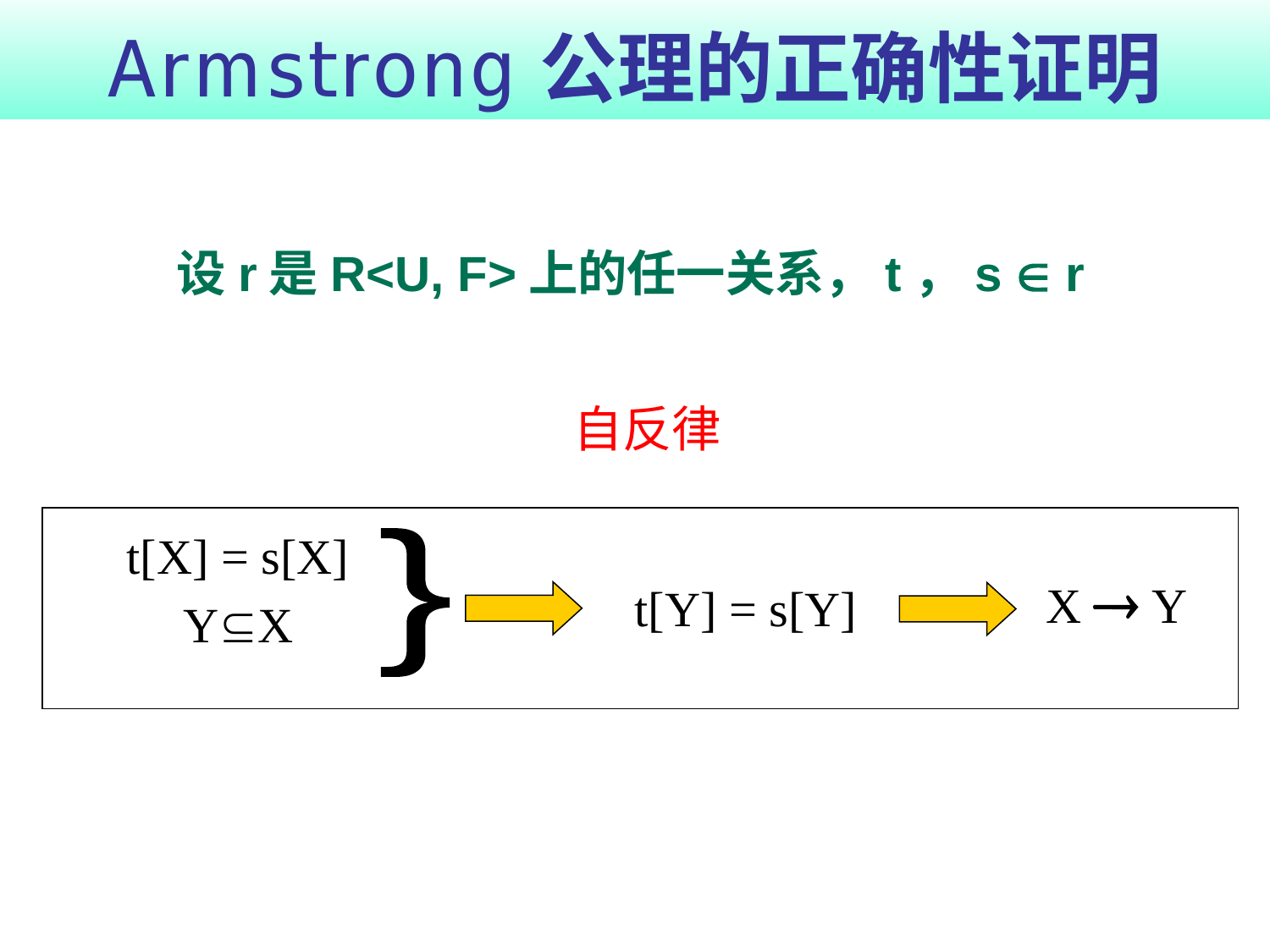

# Armstrong公理的正确性证明
设r是R<U, F>上的任一关系，t，s ∈ r
自反律

t[X] = s[X]
Y⊆X
}
X → Y
t[Y] = s[Y]